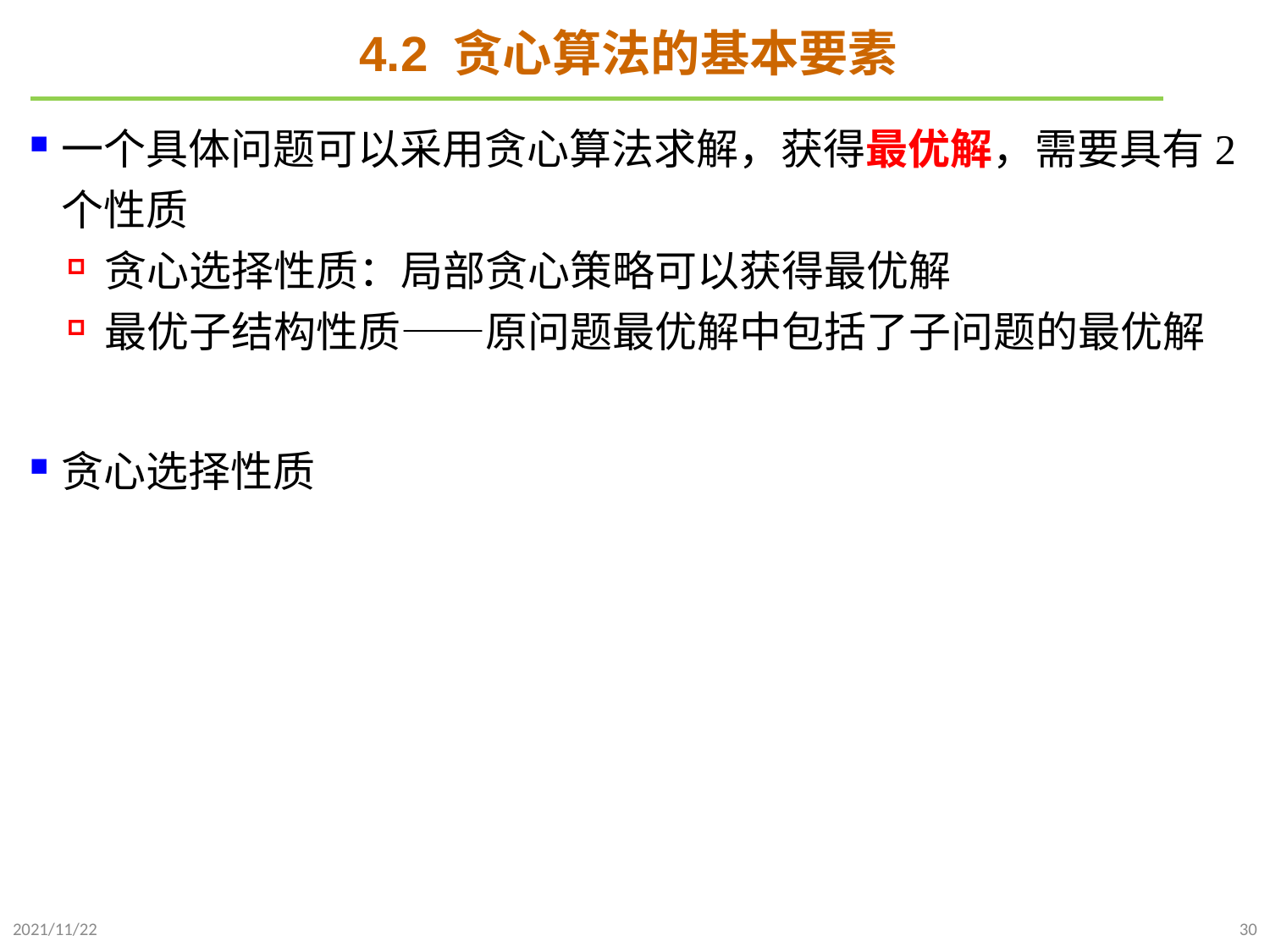

# 4.2 贪心算法的基本要素
一个具体问题可以采用贪心算法求解，获得最优解，需要具有2个性质
贪心选择性质：局部贪心策略可以获得最优解
最优子结构性质——原问题最优解中包括了子问题的最优解

贪心选择性质

2021/11/22
30